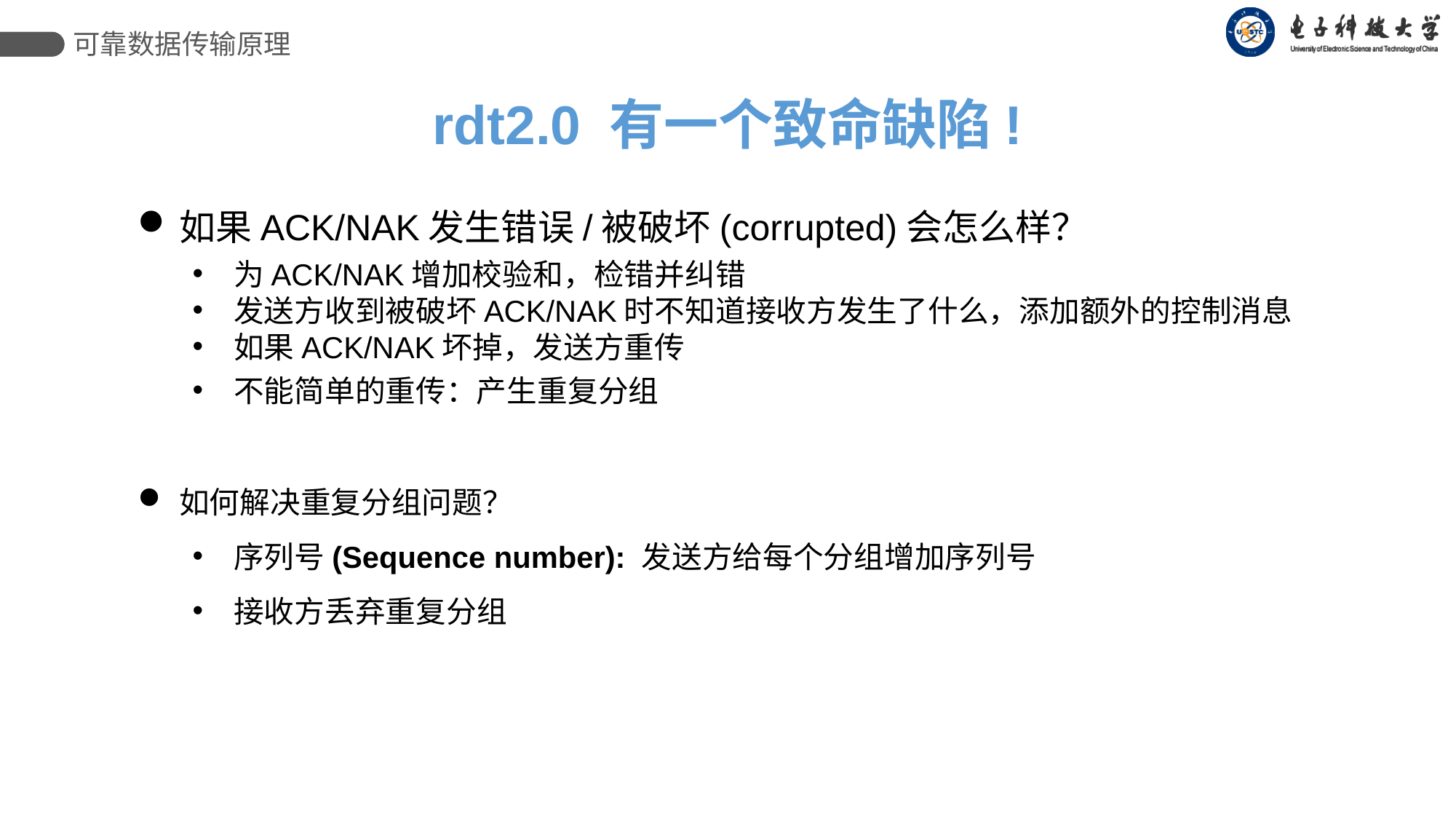

可靠数据传输原理

rdt2.0 有一个致命缺陷!
如果ACK/NAK发生错误/被破坏(corrupted)会怎么样？
为ACK/NAK增加校验和，检错并纠错
发送方收到被破坏ACK/NAK时不知道接收方发生了什么，添加额外的控制消息
如果ACK/NAK坏掉，发送方重传
不能简单的重传：产生重复分组
如何解决重复分组问题？
序列号(Sequence number): 发送方给每个分组增加序列号
接收方丢弃重复分组